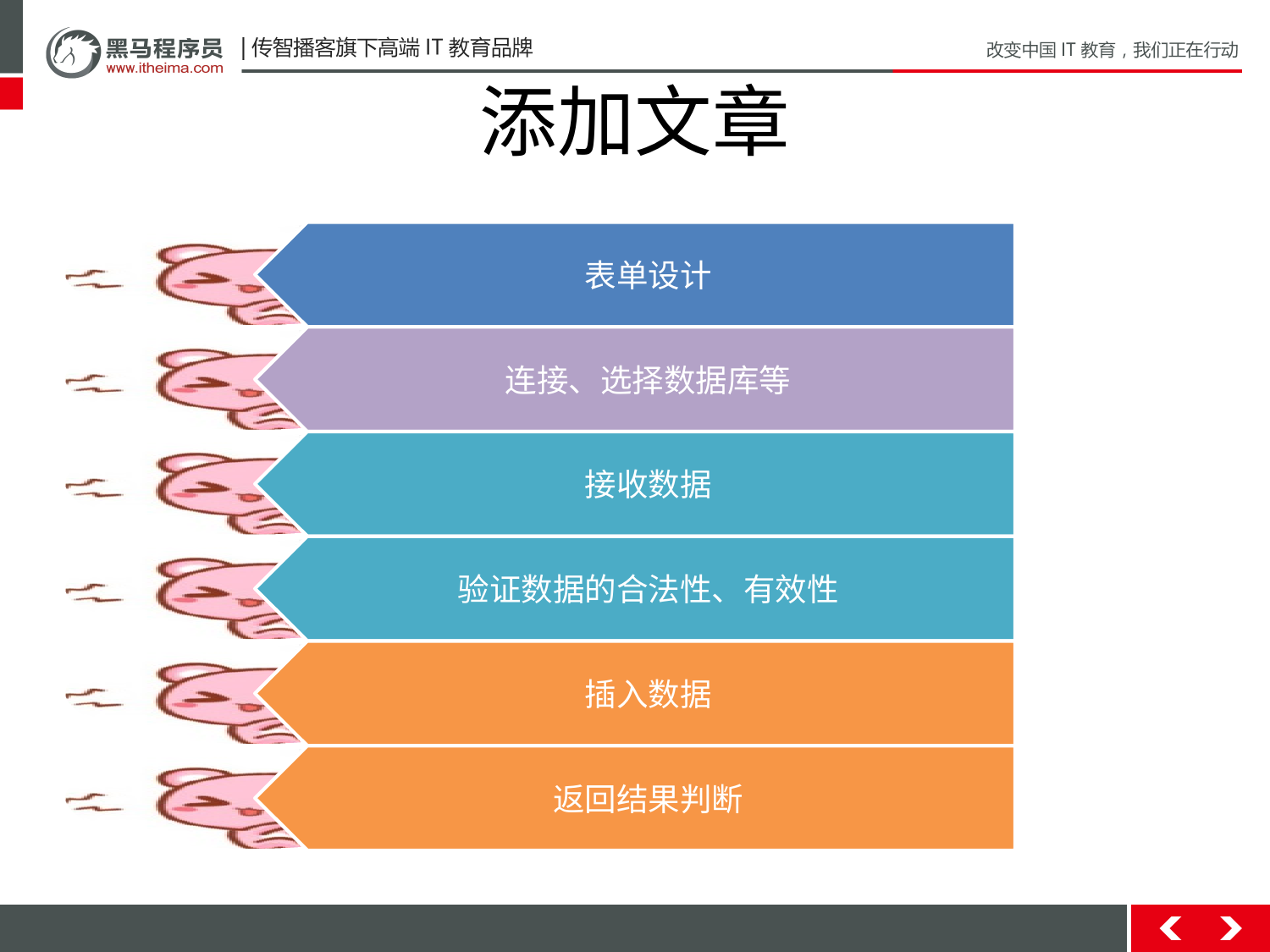

# 添加文章
表单设计
接收数据
验证数据的合法性、有效性
连接、选择数据库等
插入数据
返回结果判断